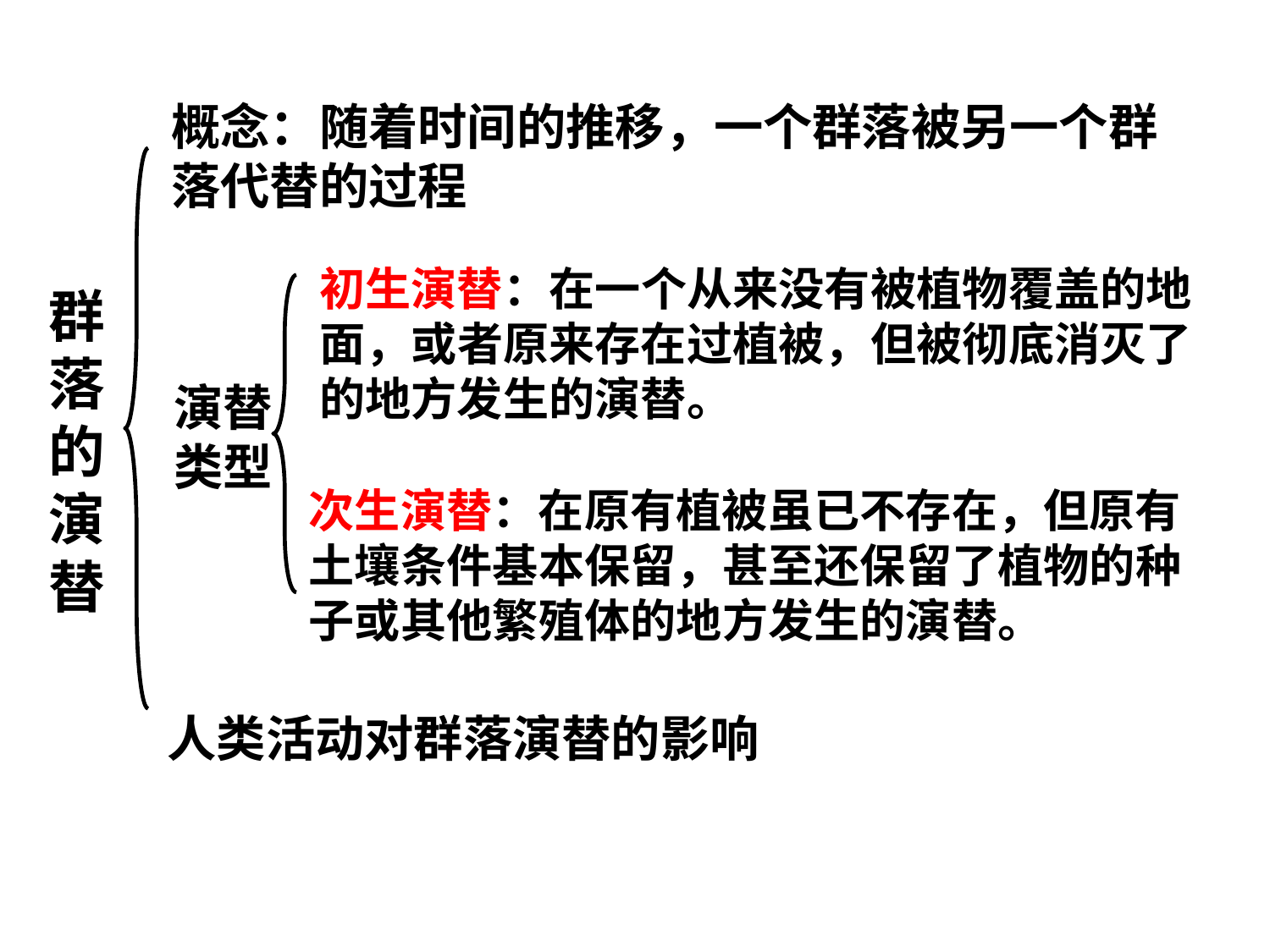

概念：随着时间的推移，一个群落被另一个群落代替的过程

初生演替：在一个从来没有被植物覆盖的地面，或者原来存在过植被，但被彻底消灭了的地方发生的演替。
群落的演替

演替类型
次生演替：在原有植被虽已不存在，但原有土壤条件基本保留，甚至还保留了植物的种子或其他繁殖体的地方发生的演替。
人类活动对群落演替的影响